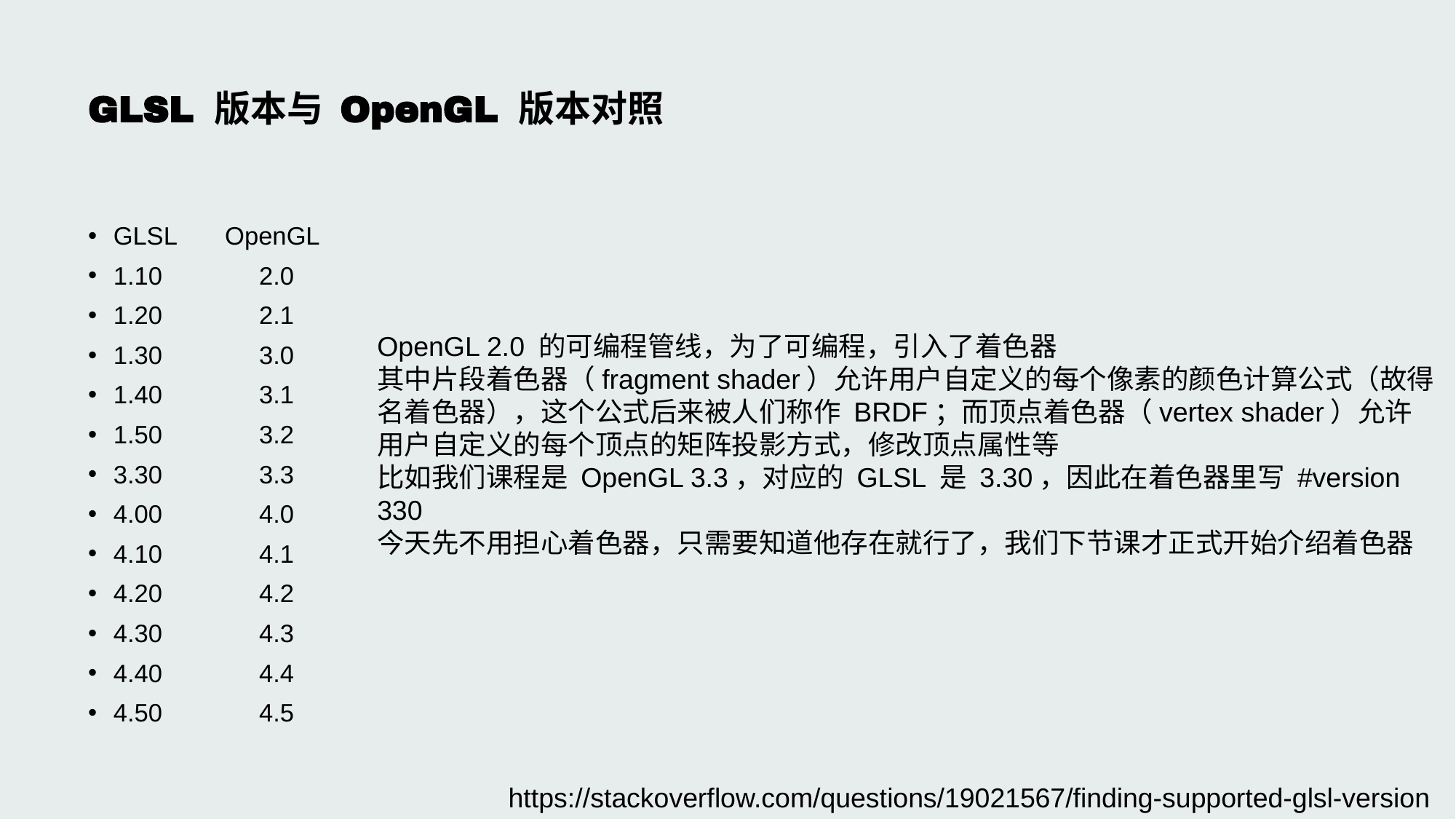

# GLSL 版本与 OpenGL 版本对照
GLSL       OpenGL
1.10              2.0
1.20              2.1
1.30              3.0
1.40              3.1
1.50              3.2
3.30              3.3
4.00              4.0
4.10              4.1
4.20              4.2
4.30              4.3
4.40              4.4
4.50              4.5
OpenGL 2.0 的可编程管线，为了可编程，引入了着色器
其中片段着色器（fragment shader）允许用户自定义的每个像素的颜色计算公式（故得名着色器），这个公式后来被人们称作 BRDF；而顶点着色器（vertex shader）允许用户自定义的每个顶点的矩阵投影方式，修改顶点属性等
比如我们课程是 OpenGL 3.3，对应的 GLSL 是 3.30，因此在着色器里写 #version 330
今天先不用担心着色器，只需要知道他存在就行了，我们下节课才正式开始介绍着色器
https://stackoverflow.com/questions/19021567/finding-supported-glsl-version